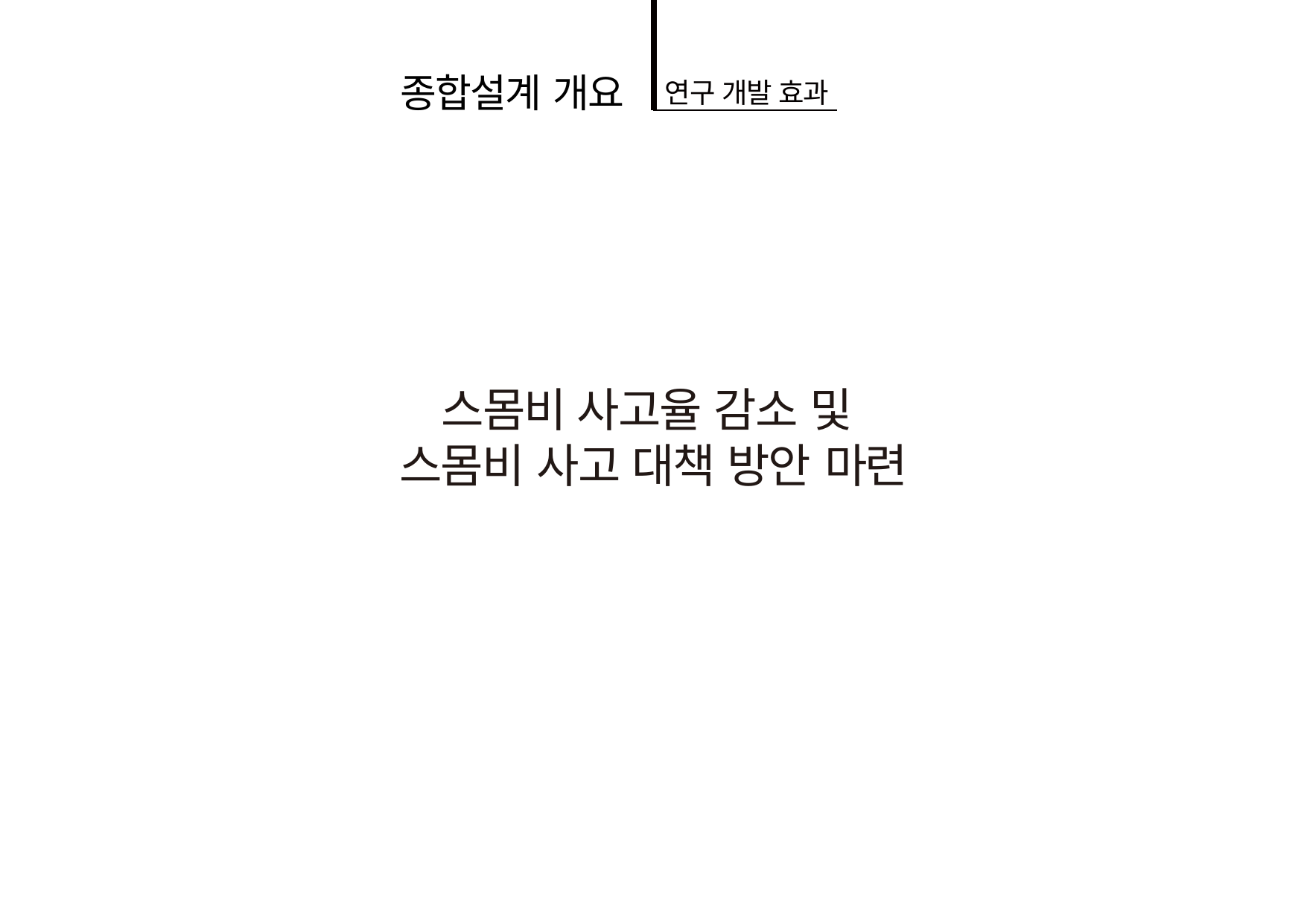

종합설계 개요
연구 개발 효과

스몸비 사고율 감소 및
스몸비 사고 대책 방안 마련